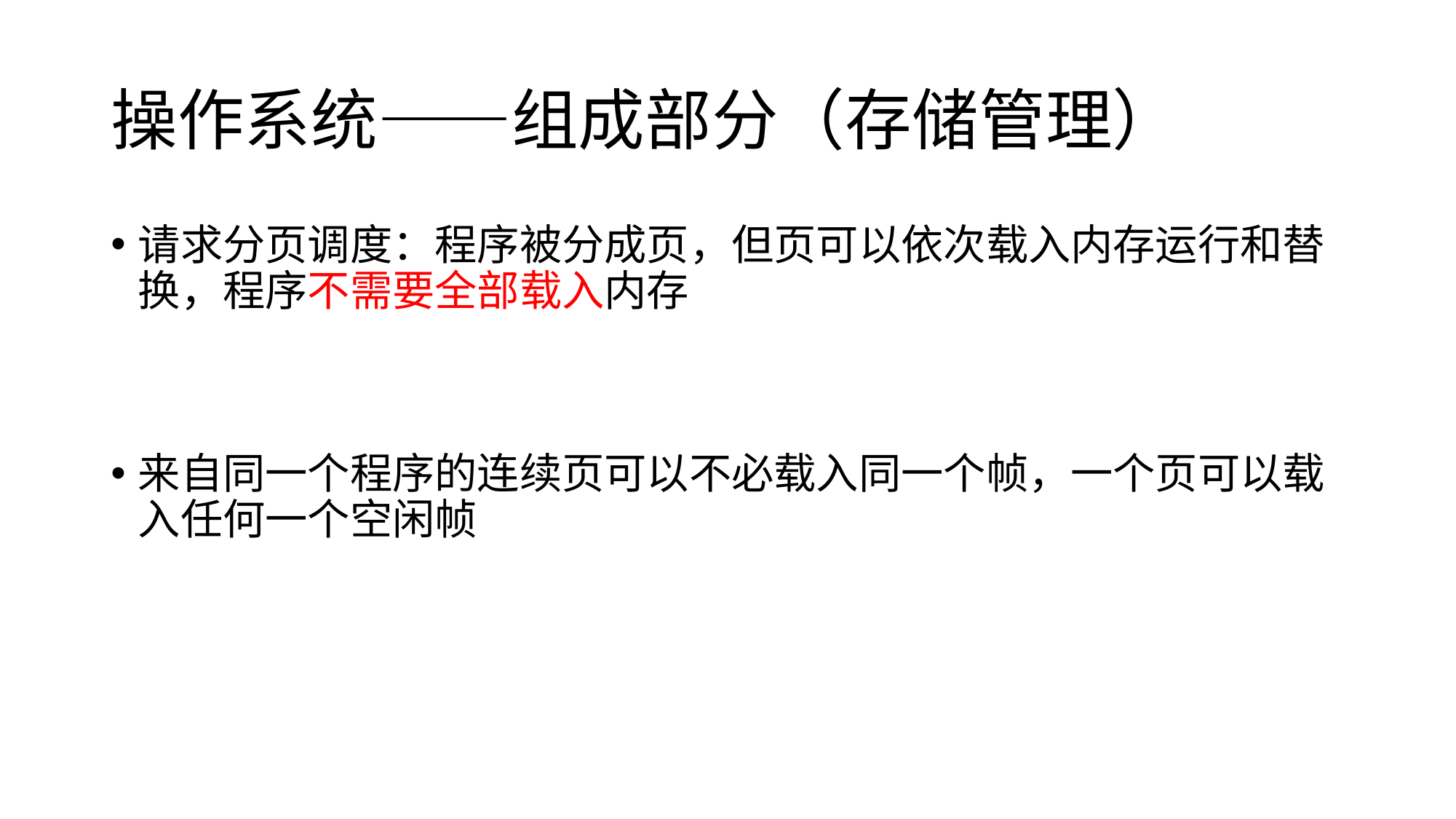

# 操作系统——组成部分（存储管理）
请求分页调度：程序被分成页，但页可以依次载入内存运行和替换，程序不需要全部载入内存

来自同一个程序的连续页可以不必载入同一个帧，一个页可以载入任何一个空闲帧